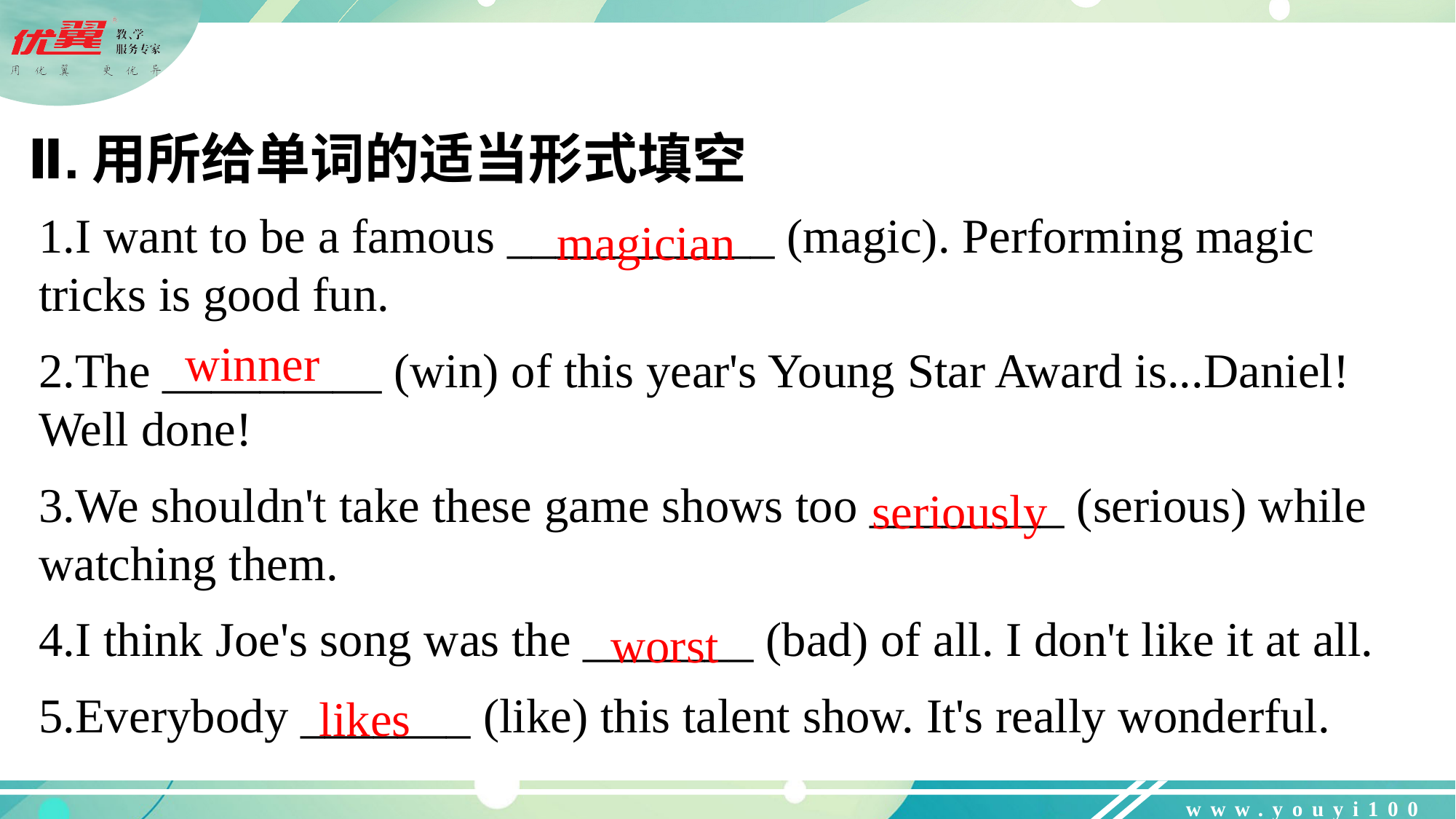

Ⅱ.用所给单词的适当形式填空
magician
1.I want to be a famous ___________ (magic). Performing magic tricks is good fun.
2.The _________ (win) of this year's Young Star Award is...Daniel! Well done!
3.We shouldn't take these game shows too ________ (serious) while watching them.
4.I think Joe's song was the _______ (bad) of all. I don't like it at all.
5.Everybody _______ (like) this talent show. It's really wonderful.
winner
seriously
worst
likes